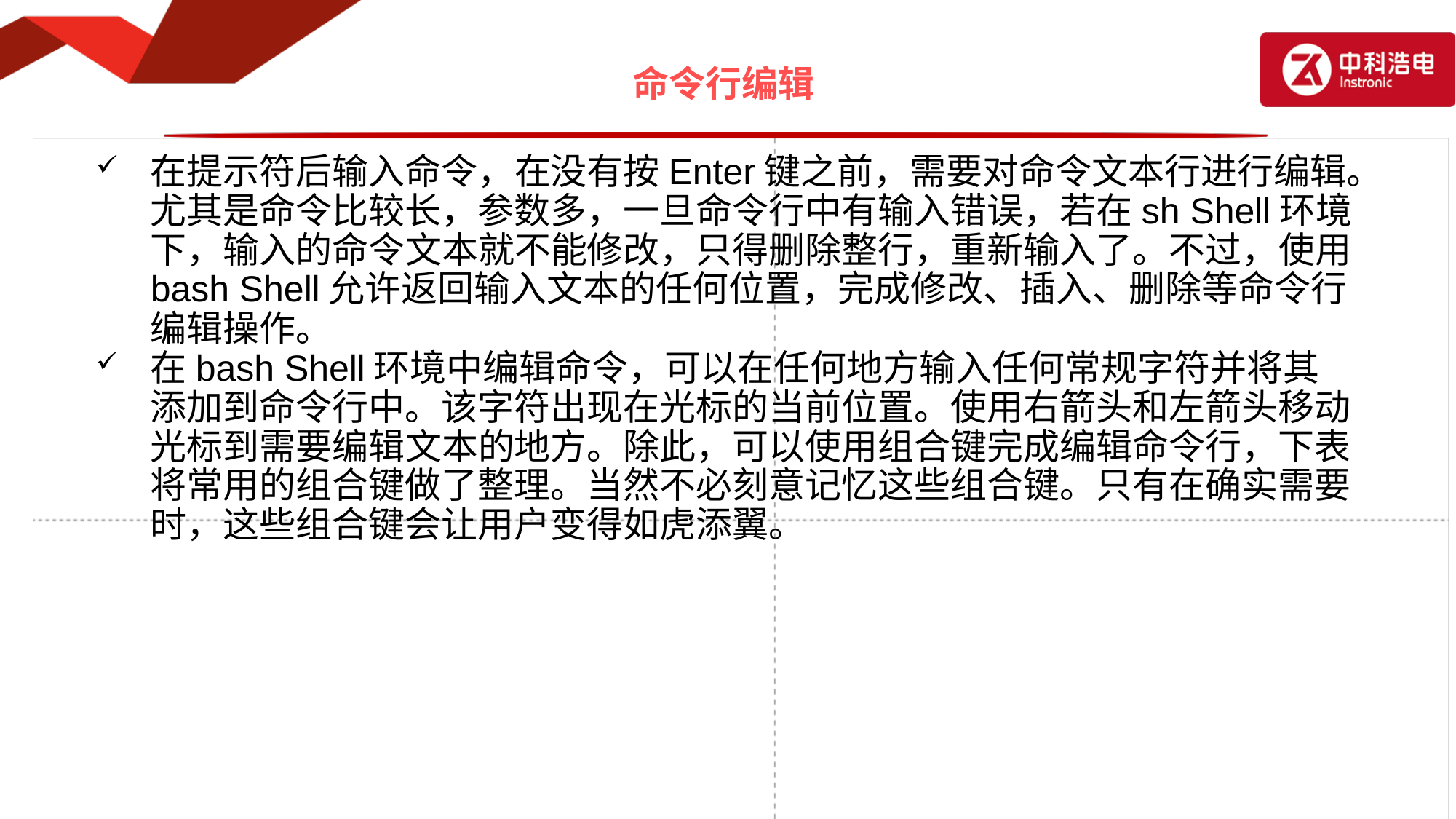

# 命令行编辑
在提示符后输入命令，在没有按Enter键之前，需要对命令文本行进行编辑。尤其是命令比较长，参数多，一旦命令行中有输入错误，若在sh Shell环境下，输入的命令文本就不能修改，只得删除整行，重新输入了。不过，使用bash Shell允许返回输入文本的任何位置，完成修改、插入、删除等命令行编辑操作。
在bash Shell环境中编辑命令，可以在任何地方输入任何常规字符并将其添加到命令行中。该字符出现在光标的当前位置。使用右箭头和左箭头移动光标到需要编辑文本的地方。除此，可以使用组合键完成编辑命令行，下表将常用的组合键做了整理。当然不必刻意记忆这些组合键。只有在确实需要时，这些组合键会让用户变得如虎添翼。